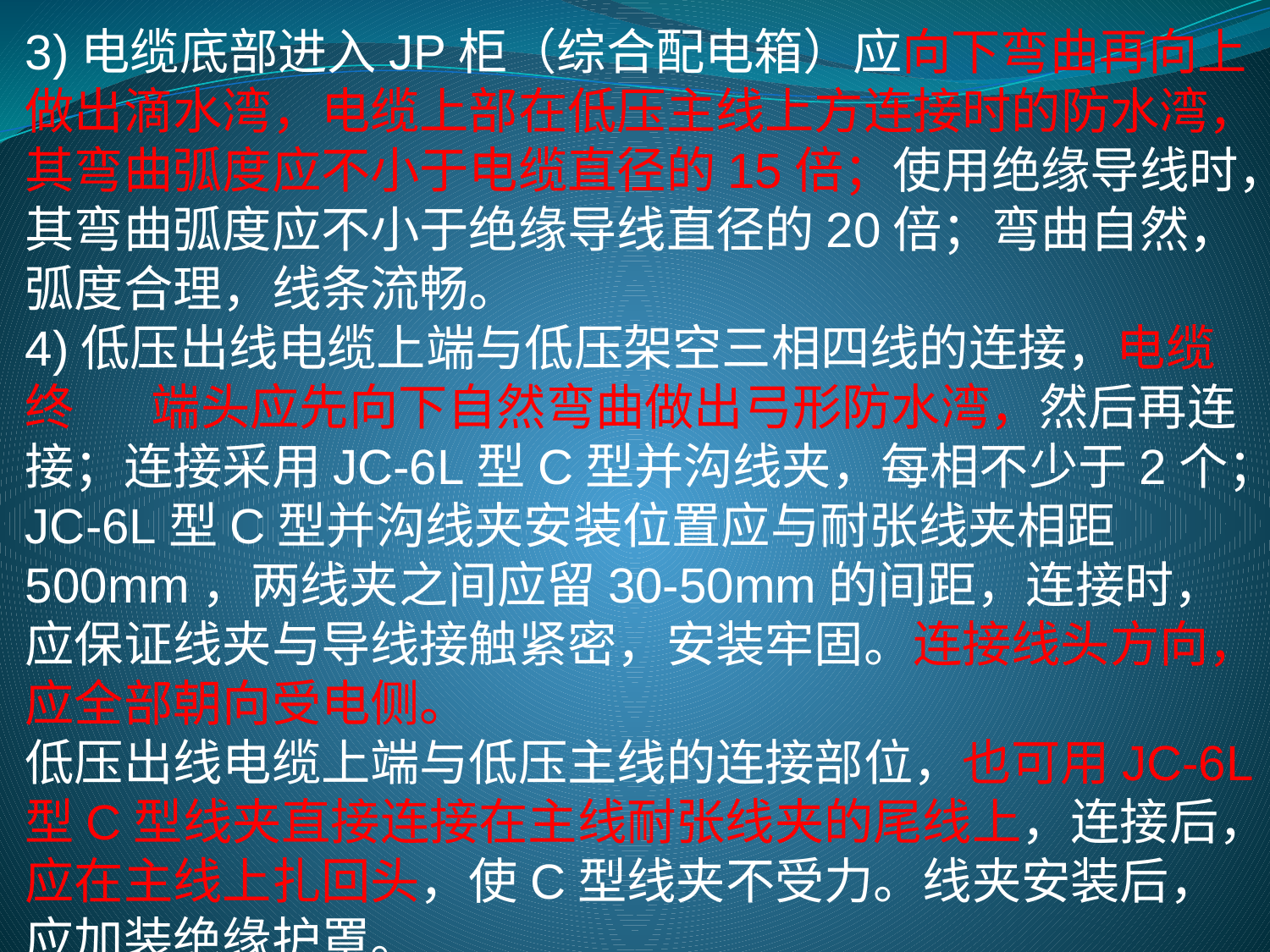

3)电缆底部进入JP柜（综合配电箱）应向下弯曲再向上做出滴水湾，电缆上部在低压主线上方连接时的防水湾，其弯曲弧度应不小于电缆直径的15倍；使用绝缘导线时，其弯曲弧度应不小于绝缘导线直径的20倍；弯曲自然，弧度合理，线条流畅。
4)低压出线电缆上端与低压架空三相四线的连接，电缆终       端头应先向下自然弯曲做出弓形防水湾，然后再连接；连接采用JC-6L型C型并沟线夹，每相不少于2个；JC-6L型C型并沟线夹安装位置应与耐张线夹相距500mm，两线夹之间应留30-50mm的间距，连接时，应保证线夹与导线接触紧密，安装牢固。连接线头方向，应全部朝向受电侧。
低压出线电缆上端与低压主线的连接部位，也可用JC-6L型C型线夹直接连接在主线耐张线夹的尾线上，连接后，应在主线上扎回头，使C型线夹不受力。线夹安装后，应加装绝缘护罩。